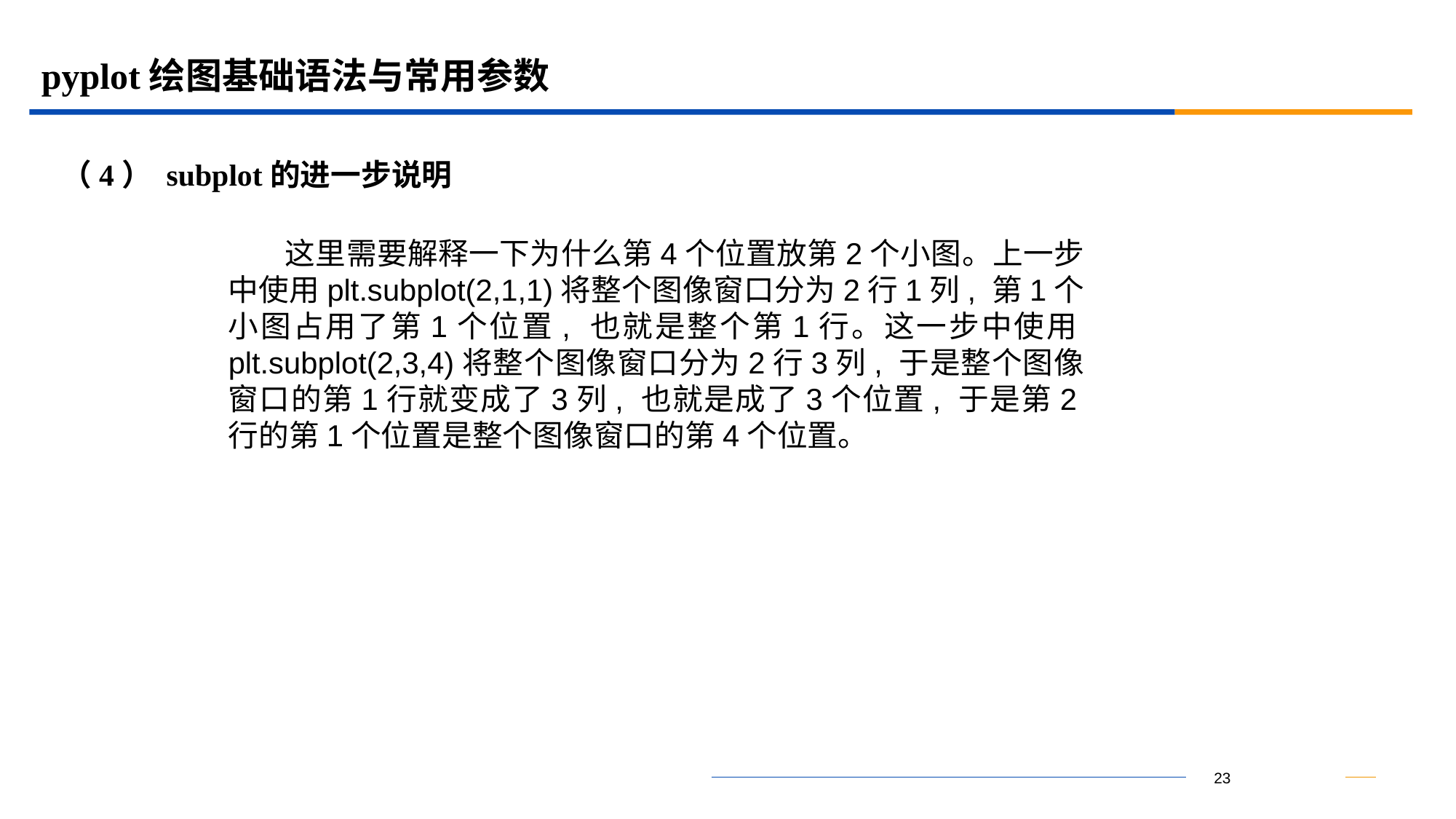

# pyplot绘图基础语法与常用参数
（4） subplot的进一步说明

       这里需要解释一下为什么第4个位置放第2个小图。上一步中使用plt.subplot(2,1,1)将整个图像窗口分为2行1列, 第1个小图占用了第1个位置, 也就是整个第1行。这一步中使用plt.subplot(2,3,4)将整个图像窗口分为2行3列, 于是整个图像窗口的第1行就变成了3列, 也就是成了3个位置, 于是第2行的第1个位置是整个图像窗口的第4个位置。